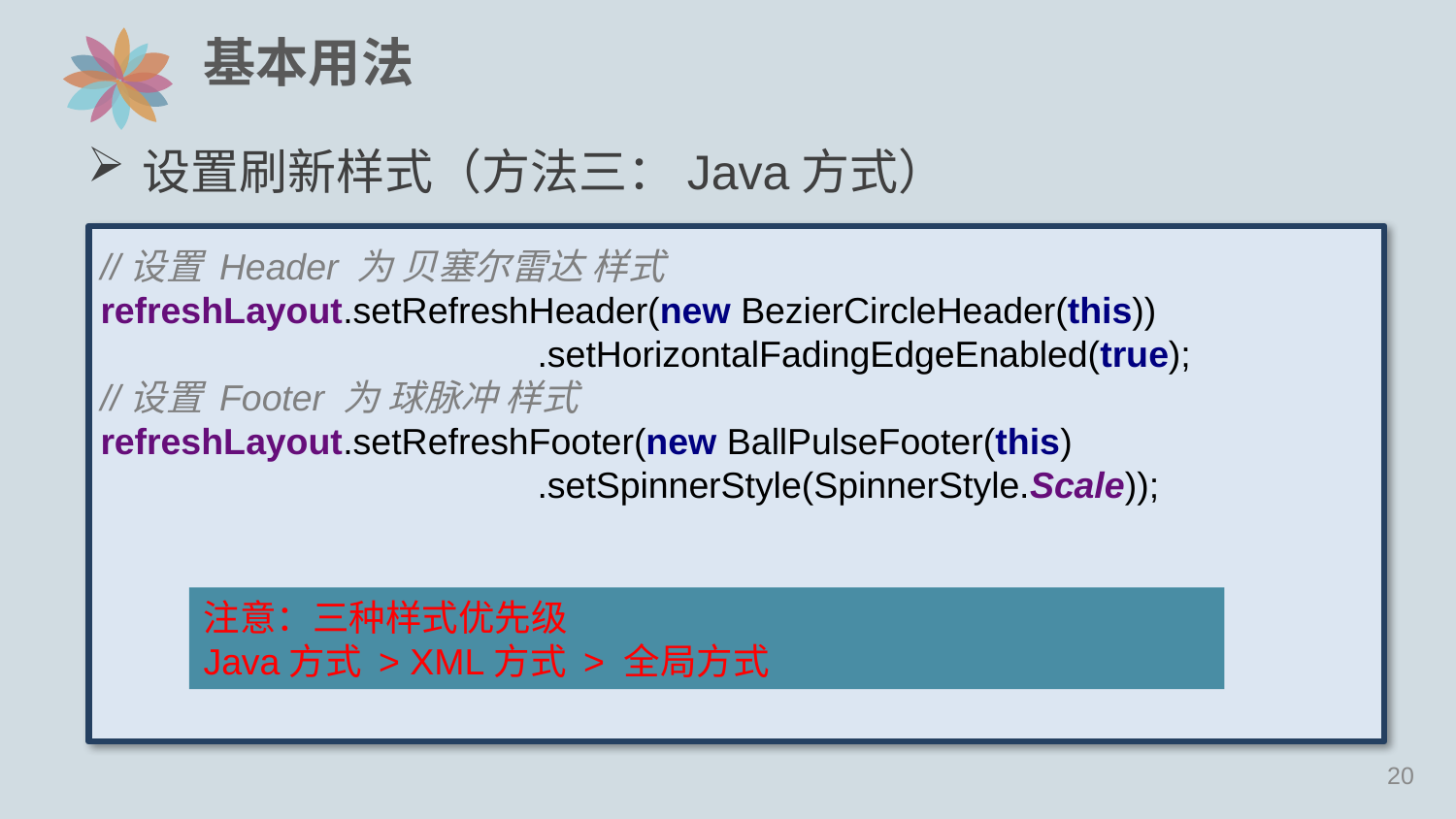

# 基本用法
设置刷新样式（方法三：Java方式）

//设置 Header 为 贝塞尔雷达 样式
refreshLayout.setRefreshHeader(new BezierCircleHeader(this))
			.setHorizontalFadingEdgeEnabled(true);
//设置 Footer 为 球脉冲 样式
refreshLayout.setRefreshFooter(new BallPulseFooter(this)
			.setSpinnerStyle(SpinnerStyle.Scale));
注意：三种样式优先级
Java方式 > XML方式 > 全局方式
20